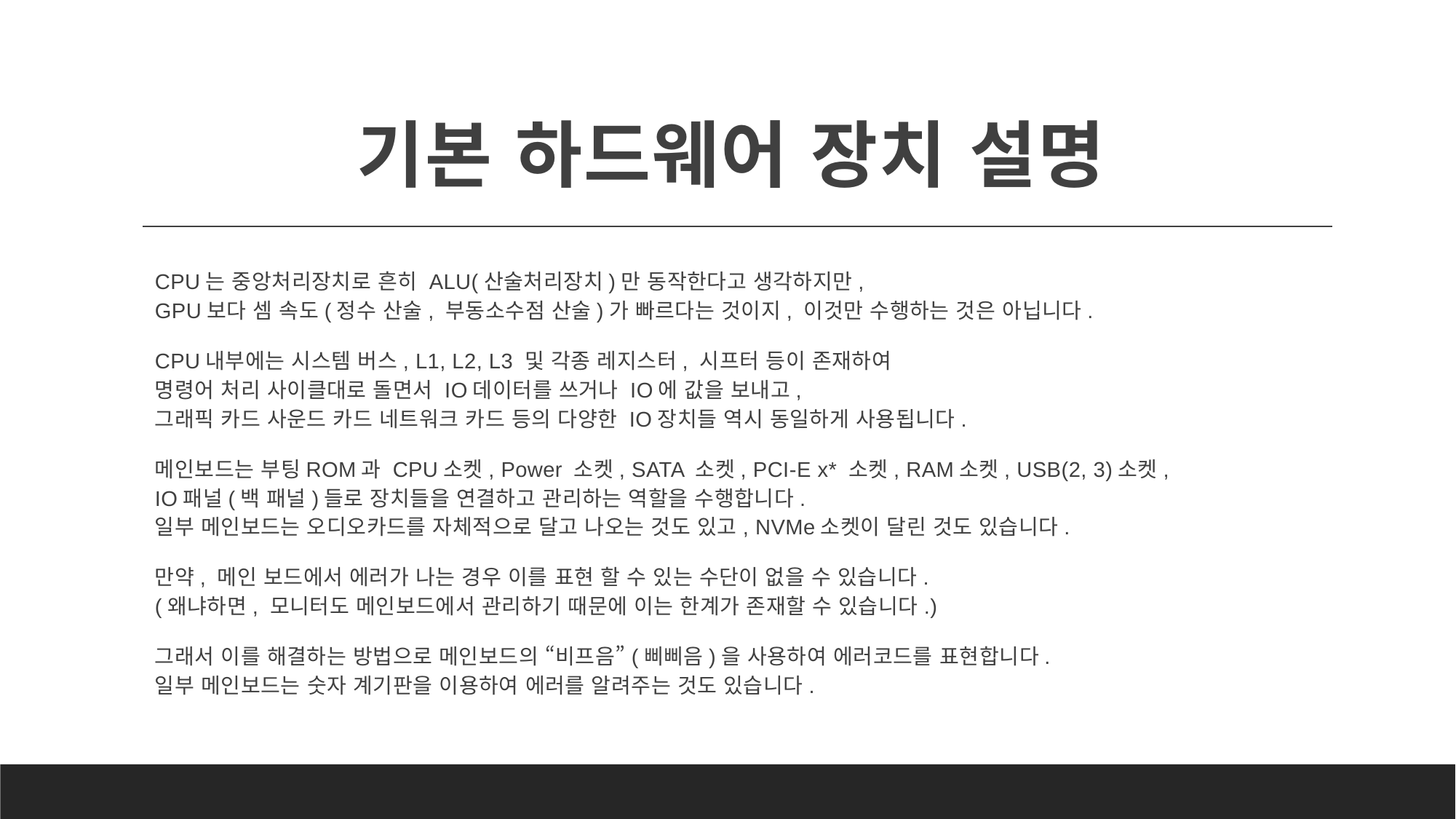

# 기본 하드웨어 장치 설명
CPU는 중앙처리장치로 흔히 ALU(산술처리장치)만 동작한다고 생각하지만,
GPU보다 셈 속도(정수 산술, 부동소수점 산술)가 빠르다는 것이지, 이것만 수행하는 것은 아닙니다.
CPU내부에는 시스템 버스, L1, L2, L3 및 각종 레지스터, 시프터 등이 존재하여
명령어 처리 사이클대로 돌면서 IO데이터를 쓰거나 IO에 값을 보내고,
그래픽 카드 사운드 카드 네트워크 카드 등의 다양한 IO장치들 역시 동일하게 사용됩니다.
메인보드는 부팅ROM과 CPU소켓, Power 소켓, SATA 소켓, PCI-E x* 소켓, RAM소켓, USB(2, 3)소켓,
IO패널(백 패널)들로 장치들을 연결하고 관리하는 역할을 수행합니다.
일부 메인보드는 오디오카드를 자체적으로 달고 나오는 것도 있고, NVMe소켓이 달린 것도 있습니다.
만약, 메인 보드에서 에러가 나는 경우 이를 표현 할 수 있는 수단이 없을 수 있습니다.
(왜냐하면, 모니터도 메인보드에서 관리하기 때문에 이는 한계가 존재할 수 있습니다.)
그래서 이를 해결하는 방법으로 메인보드의 “비프음”(삐삐음)을 사용하여 에러코드를 표현합니다.
일부 메인보드는 숫자 계기판을 이용하여 에러를 알려주는 것도 있습니다.